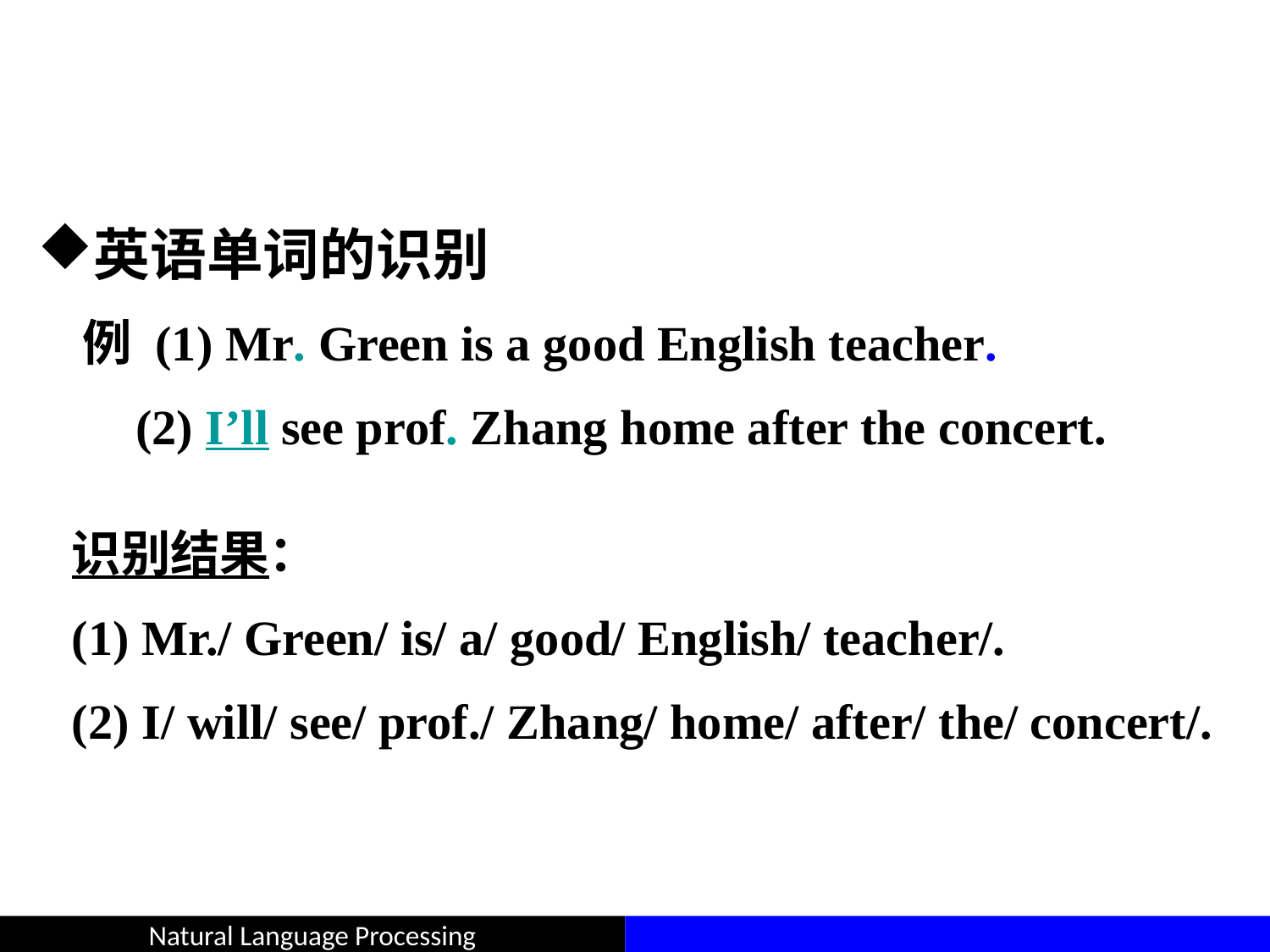

#
英语单词的识别
   例 (1) Mr. Green is a good English teacher.
        (2) I’ll see prof. Zhang home after the concert.
识别结果：
(1) Mr./ Green/ is/ a/ good/ English/ teacher/.
(2) I/ will/ see/ prof./ Zhang/ home/ after/ the/ concert/.